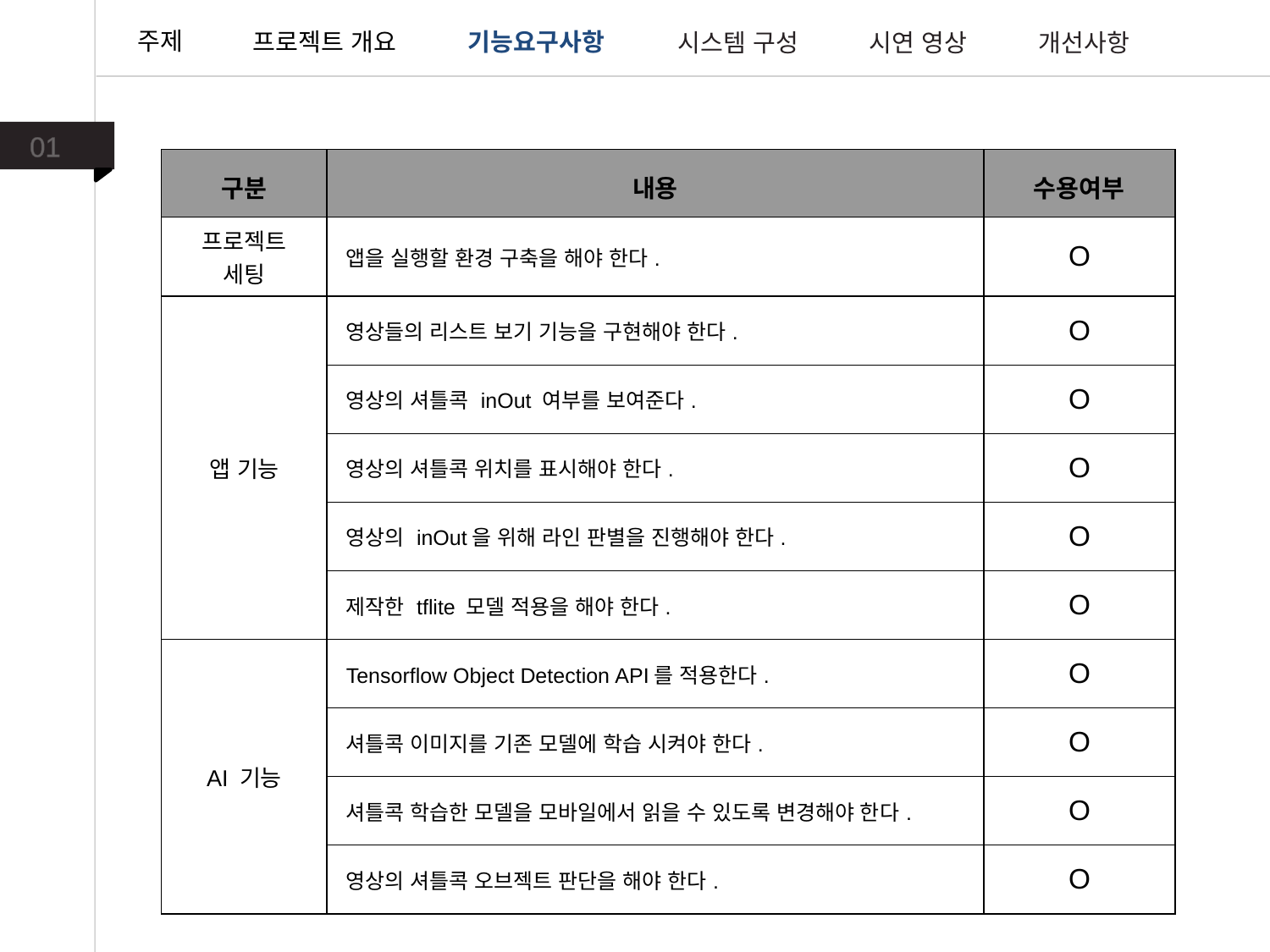

주제
프로젝트 개요
기능요구사항
시스템 구성
시연 영상
개선사항

01
| 구분 | 내용 | 수용여부 |
| --- | --- | --- |
| 프로젝트 세팅 | 앱을 실행할 환경 구축을 해야 한다. | O |
| 앱 기능 | 영상들의 리스트 보기 기능을 구현해야 한다. | O |
|  | 영상의 셔틀콕 inOut 여부를 보여준다. | O |
|  | 영상의 셔틀콕 위치를 표시해야 한다. | O |
|  | 영상의 inOut을 위해 라인 판별을 진행해야 한다. | O |
|  | 제작한 tflite 모델 적용을 해야 한다. | O |
| AI 기능 | Tensorflow Object Detection API를 적용한다. | O |
|  | 셔틀콕 이미지를 기존 모델에 학습 시켜야 한다. | O |
|  | 셔틀콕 학습한 모델을 모바일에서 읽을 수 있도록 변경해야 한다. | O |
|  | 영상의 셔틀콕 오브젝트 판단을 해야 한다. | O |